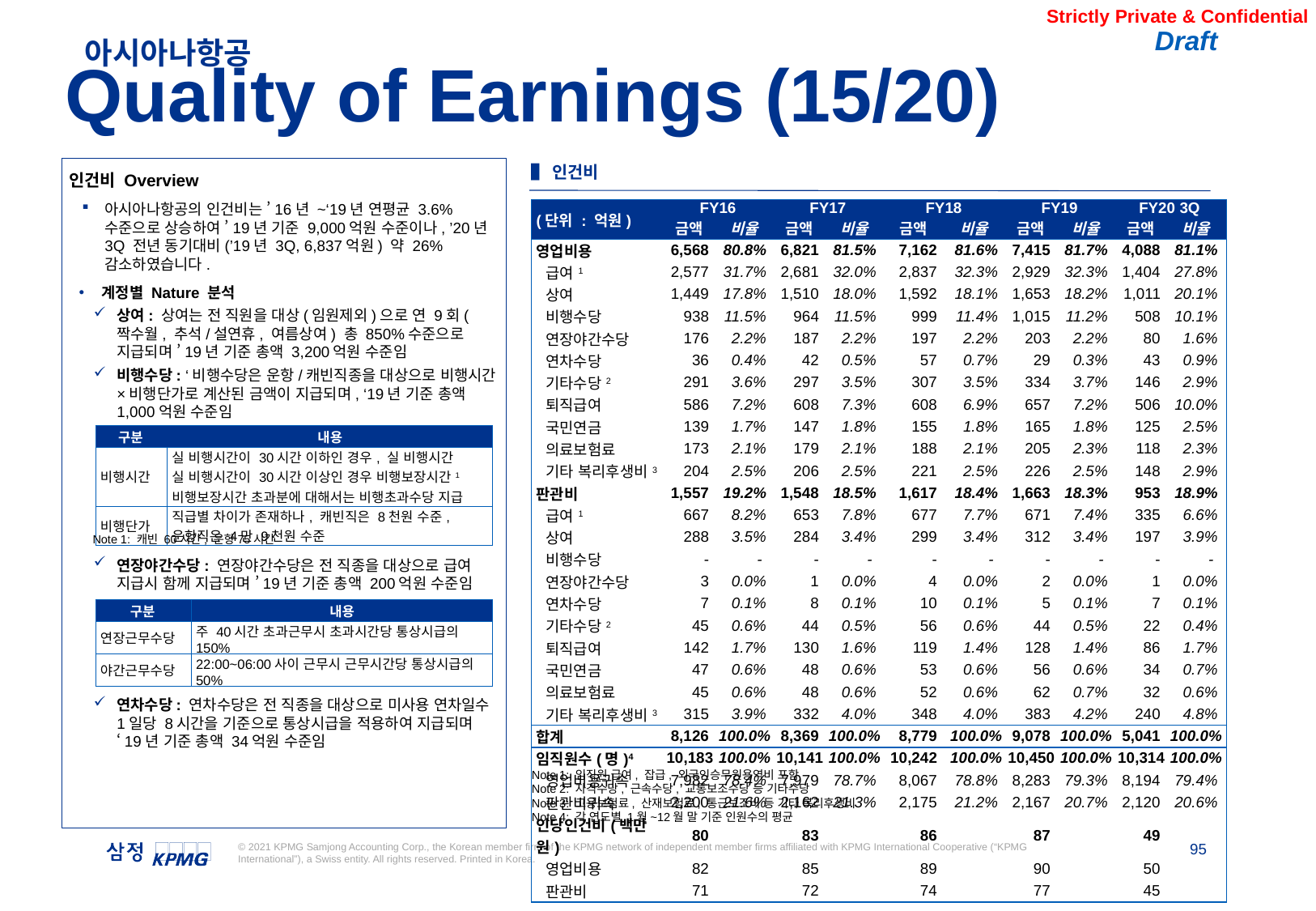

아시아나항공
Quality of Earnings (15/20)
▌인건비

인건비 Overview
아시아나항공의 인건비는 ’16년 ~‘19년 연평균 3.6% 수준으로 상승하여 ’19년 기준 9,000억원 수준이나, ’20년 3Q 전년 동기대비(’19년 3Q, 6,837억원) 약 26% 감소하였습니다.
계정별 Nature 분석
상여: 상여는 전 직원을 대상(임원제외)으로 연 9회(짝수월, 추석/설연휴, 여름상여) 총 850%수준으로 지급되며 ’19년 기준 총액 3,200억원 수준임
비행수당: ‘비행수당은 운항/캐빈직종을 대상으로 비행시간×비행단가로 계산된 금액이 지급되며, ‘19년 기준 총액 1,000억원 수준임

연장야간수당: 연장야간수당은 전 직종을 대상으로 급여 지급시 함께 지급되며 ’19년 기준 총액 200억원 수준임

연차수당: 연차수당은 전 직종을 대상으로 미사용 연차일수 1일당 8시간을 기준으로 통상시급을 적용하여 지급되며 ‘19년 기준 총액 34억원 수준임

| (단위 : 억원) | FY16 |  | FY17 |  | FY18 |  | FY19 |  | FY20 3Q |  |
| --- | --- | --- | --- | --- | --- | --- | --- | --- | --- | --- |
|  | 금액 | 비율 | 금액 | 비율 | 금액 | 비율 | 금액 | 비율 | 금액 | 비율 |
| 영업비용 | 6,568 | 80.8% | 6,821 | 81.5% | 7,162 | 81.6% | 7,415 | 81.7% | 4,088 | 81.1% |
| 급여1 | 2,577 | 31.7% | 2,681 | 32.0% | 2,837 | 32.3% | 2,929 | 32.3% | 1,404 | 27.8% |
| 상여 | 1,449 | 17.8% | 1,510 | 18.0% | 1,592 | 18.1% | 1,653 | 18.2% | 1,011 | 20.1% |
| 비행수당 | 938 | 11.5% | 964 | 11.5% | 999 | 11.4% | 1,015 | 11.2% | 508 | 10.1% |
| 연장야간수당 | 176 | 2.2% | 187 | 2.2% | 197 | 2.2% | 203 | 2.2% | 80 | 1.6% |
| 연차수당 | 36 | 0.4% | 42 | 0.5% | 57 | 0.7% | 29 | 0.3% | 43 | 0.9% |
| 기타수당2 | 291 | 3.6% | 297 | 3.5% | 307 | 3.5% | 334 | 3.7% | 146 | 2.9% |
| 퇴직급여 | 586 | 7.2% | 608 | 7.3% | 608 | 6.9% | 657 | 7.2% | 506 | 10.0% |
| 국민연금 | 139 | 1.7% | 147 | 1.8% | 155 | 1.8% | 165 | 1.8% | 125 | 2.5% |
| 의료보험료 | 173 | 2.1% | 179 | 2.1% | 188 | 2.1% | 205 | 2.3% | 118 | 2.3% |
| 기타 복리후생비3 | 204 | 2.5% | 206 | 2.5% | 221 | 2.5% | 226 | 2.5% | 148 | 2.9% |
| 판관비 | 1,557 | 19.2% | 1,548 | 18.5% | 1,617 | 18.4% | 1,663 | 18.3% | 953 | 18.9% |
| 급여1 | 667 | 8.2% | 653 | 7.8% | 677 | 7.7% | 671 | 7.4% | 335 | 6.6% |
| 상여 | 288 | 3.5% | 284 | 3.4% | 299 | 3.4% | 312 | 3.4% | 197 | 3.9% |
| 비행수당 | - | - | - | - | - | - | - | - | - | - |
| 연장야간수당 | 3 | 0.0% | 1 | 0.0% | 4 | 0.0% | 2 | 0.0% | 1 | 0.0% |
| 연차수당 | 7 | 0.1% | 8 | 0.1% | 10 | 0.1% | 5 | 0.1% | 7 | 0.1% |
| 기타수당2 | 45 | 0.6% | 44 | 0.5% | 56 | 0.6% | 44 | 0.5% | 22 | 0.4% |
| 퇴직급여 | 142 | 1.7% | 130 | 1.6% | 119 | 1.4% | 128 | 1.4% | 86 | 1.7% |
| 국민연금 | 47 | 0.6% | 48 | 0.6% | 53 | 0.6% | 56 | 0.6% | 34 | 0.7% |
| 의료보험료 | 45 | 0.6% | 48 | 0.6% | 52 | 0.6% | 62 | 0.7% | 32 | 0.6% |
| 기타 복리후생비3 | 315 | 3.9% | 332 | 4.0% | 348 | 4.0% | 383 | 4.2% | 240 | 4.8% |
| 합계 | 8,126 | 100.0% | 8,369 | 100.0% | 8,779 | 100.0% | 9,078 | 100.0% | 5,041 | 100.0% |
| 임직원수(명)4 | 10,183 | 100.0% | 10,141 | 100.0% | 10,242 | 100.0% | 10,450 | 100.0% | 10,314 | 100.0% |
| 영업비용귀속 | 7,982 | 78.4% | 7,979 | 78.7% | 8,067 | 78.8% | 8,283 | 79.3% | 8,194 | 79.4% |
| 판관비귀속 | 2,200 | 21.6% | 2,162 | 21.3% | 2,175 | 21.2% | 2,167 | 20.7% | 2,120 | 20.6% |
| 인당인건비(백만원) | 80 |  | 83 |  | 86 |  | 87 |  | 49 |  |
| 영업비용 | 82 |  | 85 |  | 89 |  | 90 |  | 50 |  |
| 판관비 | 71 |  | 72 |  | 74 |  | 77 |  | 45 |  |
| 구분 | 내용 |
| --- | --- |
| 비행시간 | 실 비행시간이 30시간 이하인 경우, 실 비행시간 실 비행시간이 30시간 이상인 경우 비행보장시간1 비행보장시간 초과분에 대해서는 비행초과수당 지급 |
| 비행단가 | 직급별 차이가 존재하나, 캐빈직은 8천원 수준, 운항직은 4만 9천원 수준 |
Note 1: 캐빈 60시간, 운항75시간
| 구분 | 내용 |
| --- | --- |
| 연장근무수당 | 주 40시간 초과근무시 초과시간당 통상시급의 150% |
| 야간근무수당 | 22:00~06:00사이 근무시 근무시간당 통상시급의 50% |
Note 1: 임직원 급여, 잡급, 외국인승무원용역비 포함
Note 2: 자격수당, 근속수당, 교통보조수당 등 기타수당
Note 3: 고용보험료, 산재보험료, 통근보조비 등 기타 복리후생비
Note 4: 각 연도별 1월~12월 말 기준 인원수의 평균